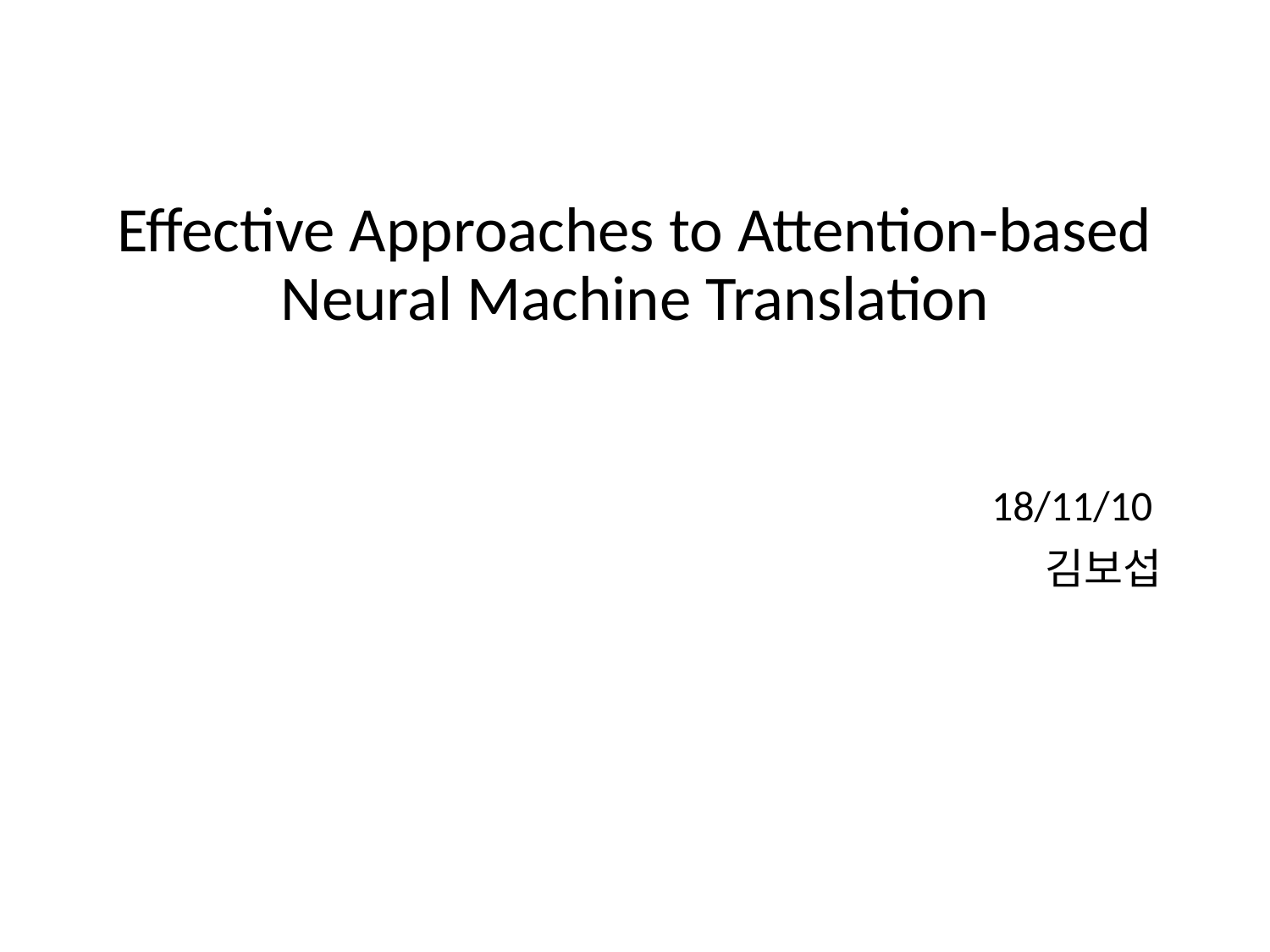

# Effective Approaches to Attention-based Neural Machine Translation
18/11/10
김보섭